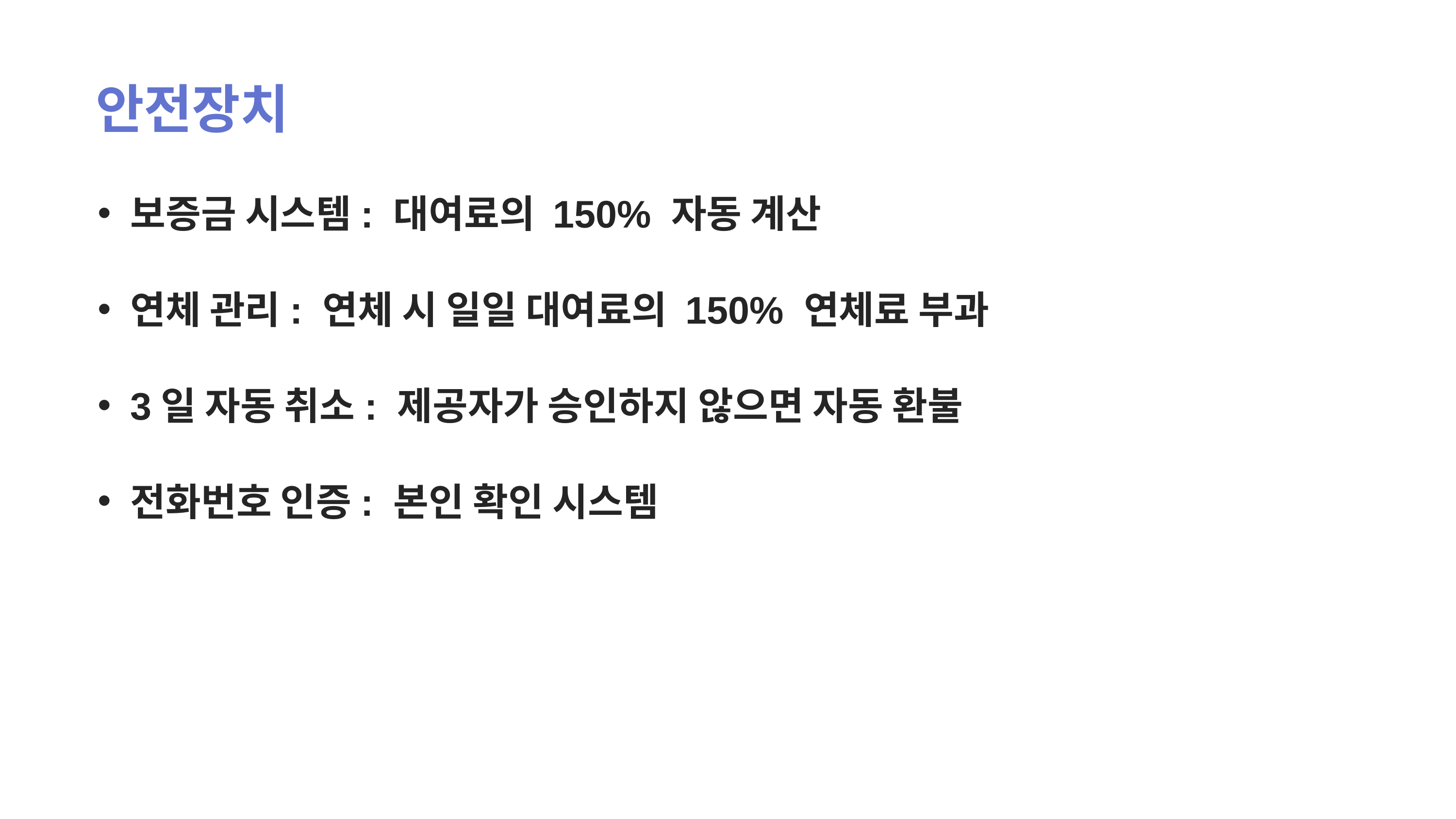

안전장치
보증금 시스템: 대여료의 150% 자동 계산
연체 관리: 연체 시 일일 대여료의 150% 연체료 부과
3일 자동 취소: 제공자가 승인하지 않으면 자동 환불
전화번호 인증: 본인 확인 시스템